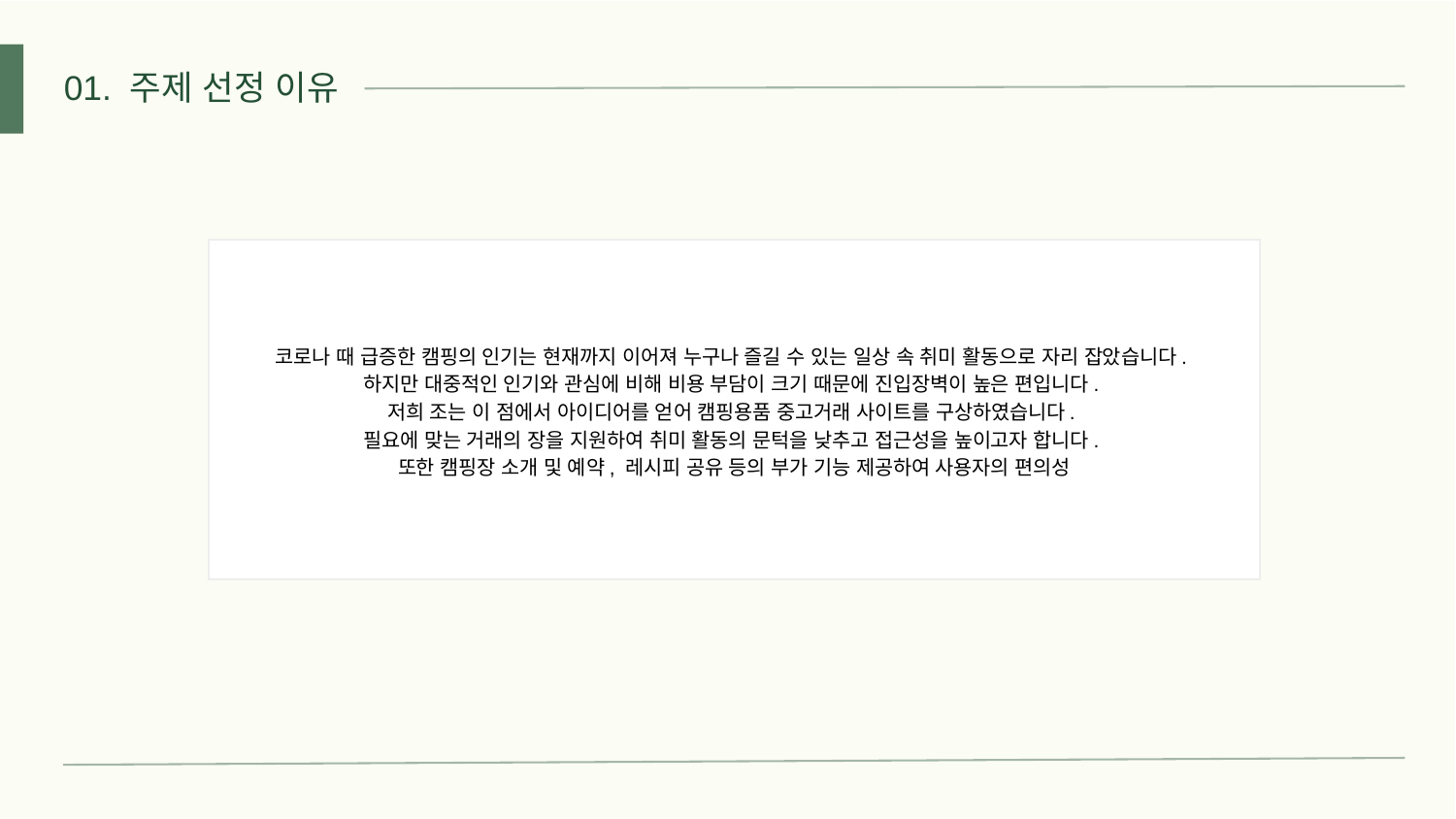

01. 주제 선정 이유
코로나 때 급증한 캠핑의 인기는 현재까지 이어져 누구나 즐길 수 있는 일상 속 취미 활동으로 자리 잡았습니다.
하지만 대중적인 인기와 관심에 비해 비용 부담이 크기 때문에 진입장벽이 높은 편입니다.
저희 조는 이 점에서 아이디어를 얻어 캠핑용품 중고거래 사이트를 구상하였습니다.
필요에 맞는 거래의 장을 지원하여 취미 활동의 문턱을 낮추고 접근성을 높이고자 합니다.
또한 캠핑장 소개 및 예약, 레시피 공유 등의 부가 기능 제공하여 사용자의 편의성